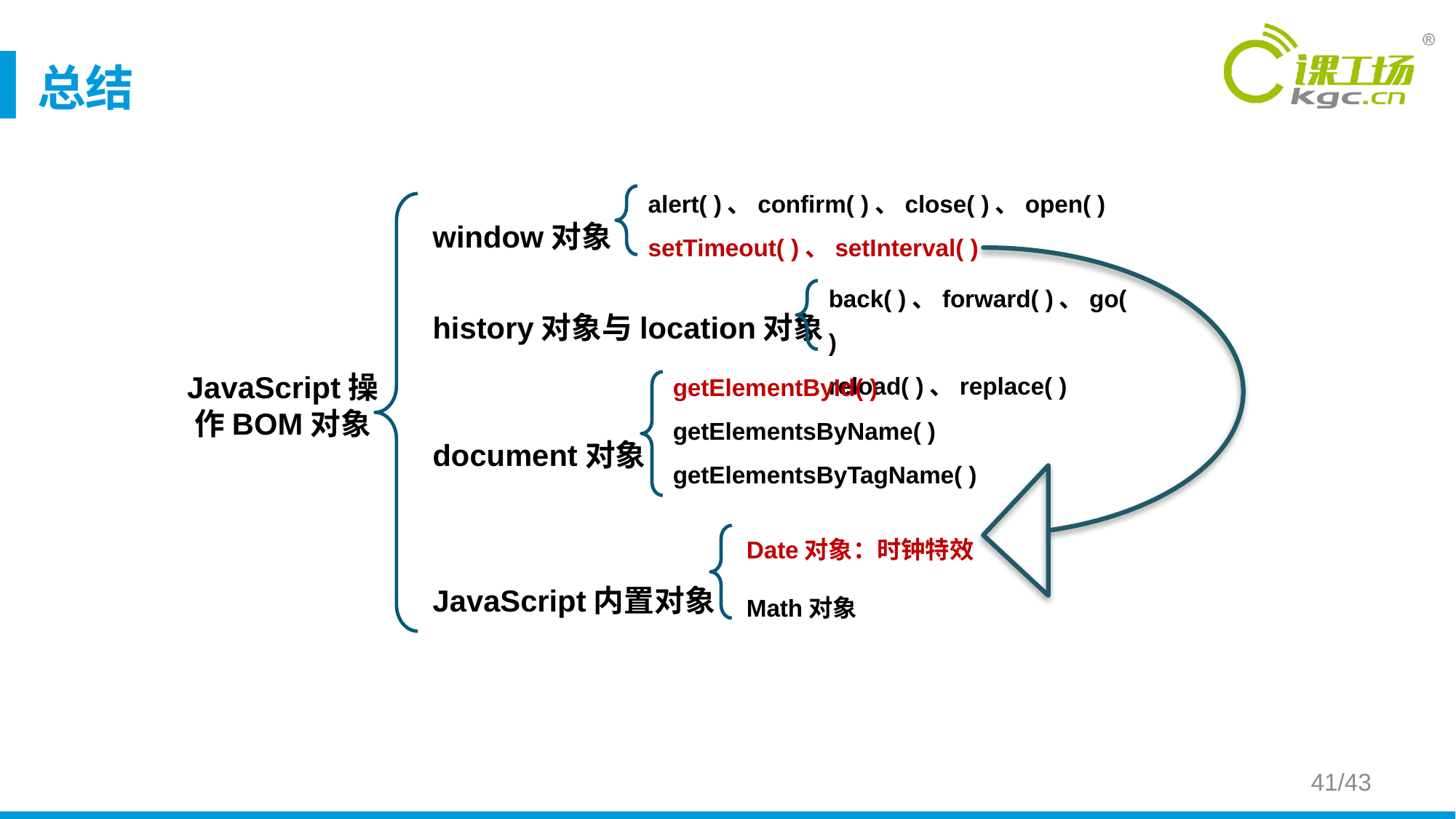

# 总结
window对象
history对象与location对象
document对象
JavaScript内置对象

alert( )、confirm( )、close( )、open( )
setTimeout( )、setInterval( )

back( )、forward( )、go( )
reload( )、replace( )

getElementById( )
getElementsByName( )
getElementsByTagName( )
JavaScript操作BOM对象

Date对象：时钟特效
Math对象

41/43